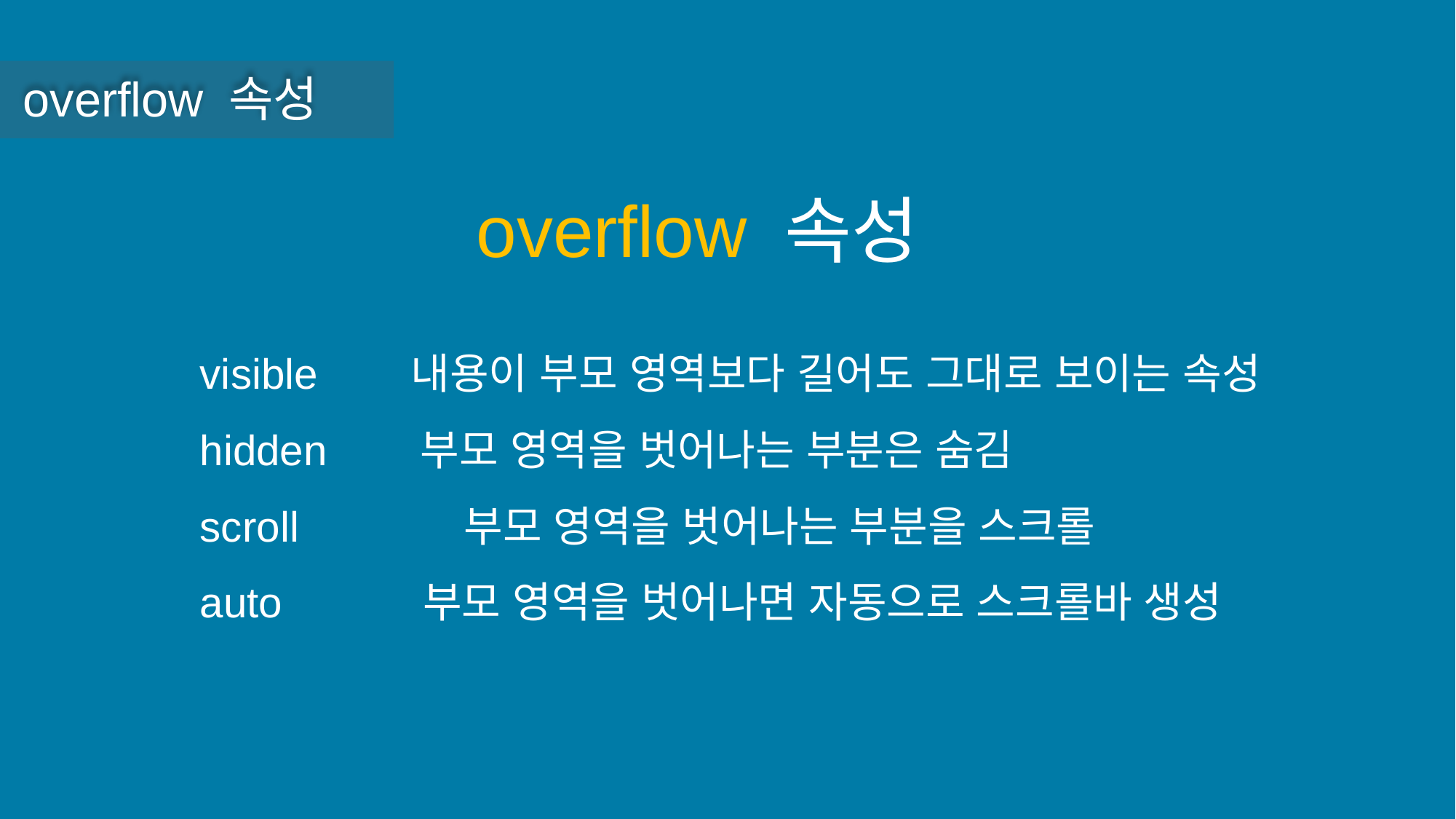

overflow 속성
overflow 속성
visible       내용이 부모 영역보다 길어도 그대로 보이는 속성
hidden       부모 영역을 벗어나는 부분은 숨김
scroll 	   부모 영역을 벗어나는 부분을 스크롤
auto           부모 영역을 벗어나면 자동으로 스크롤바 생성